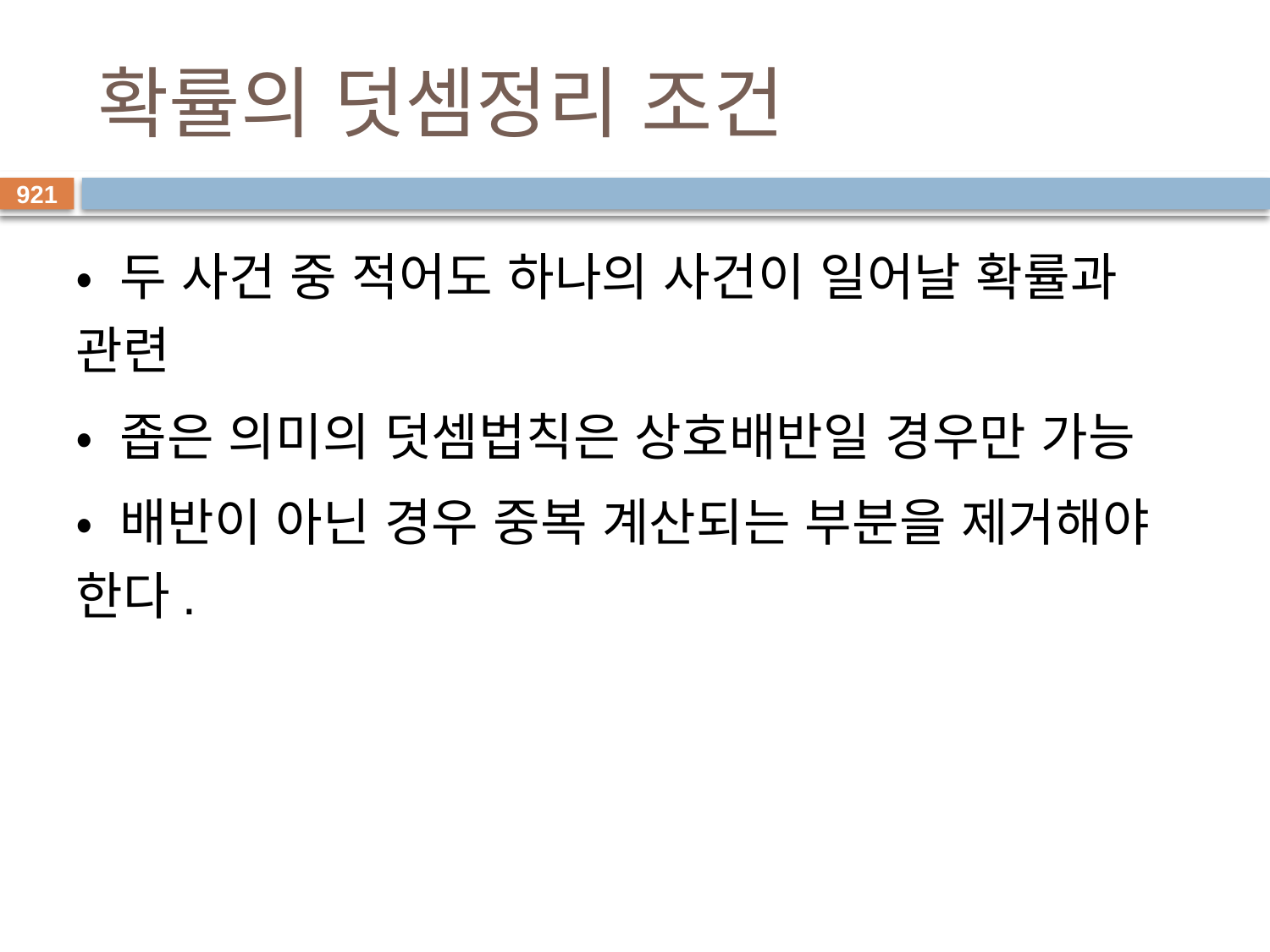

# 확률의 덧셈정리 조건
921
• 두 사건 중 적어도 하나의 사건이 일어날 확률과 관련
• 좁은 의미의 덧셈법칙은 상호배반일 경우만 가능
• 배반이 아닌 경우 중복 계산되는 부분을 제거해야 한다.